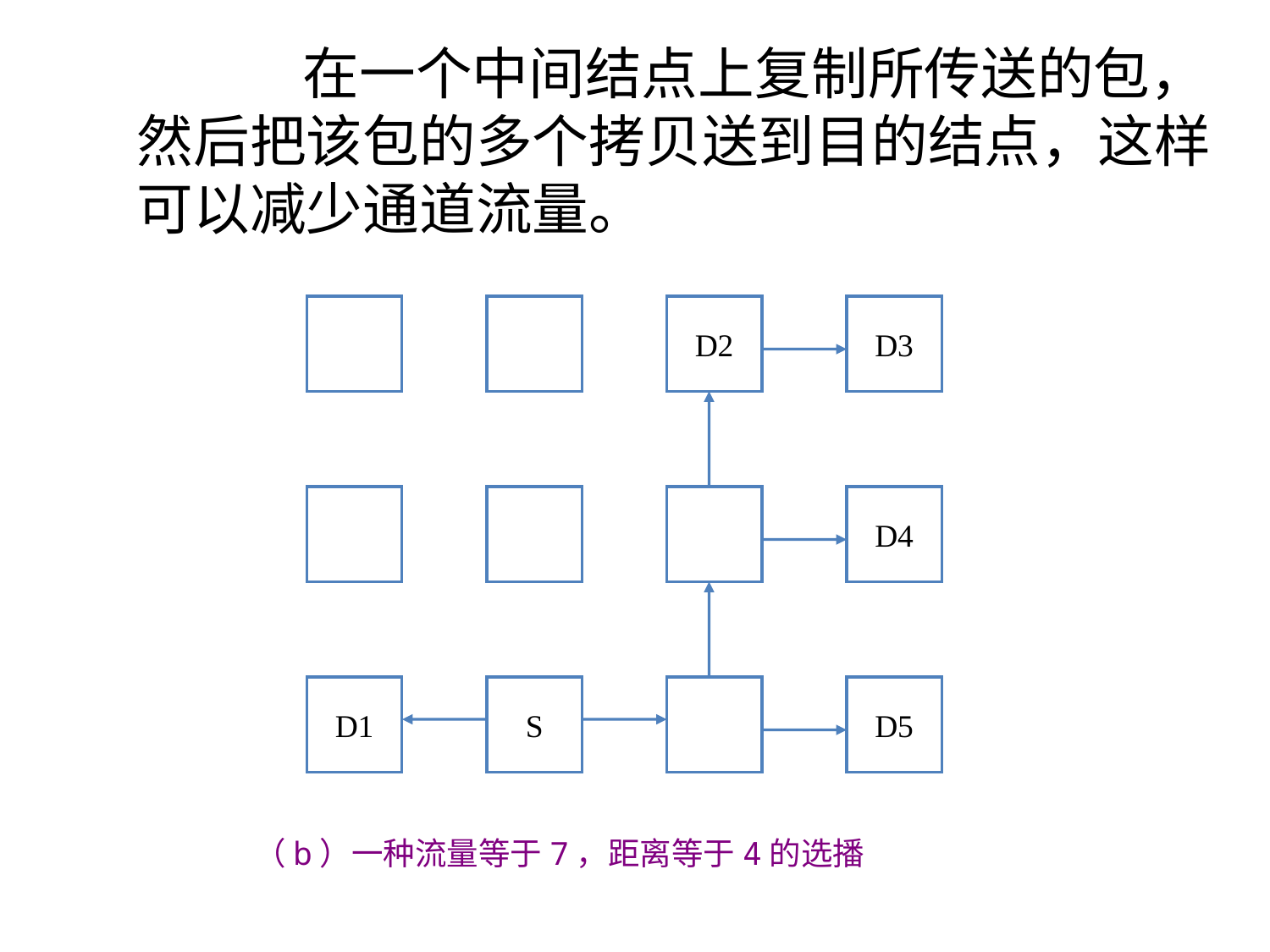

在一个中间结点上复制所传送的包，然后把该包的多个拷贝送到目的结点，这样可以减少通道流量。

D2
D3

D4

D1
S

D5

（b）一种流量等于7，距离等于4的选播